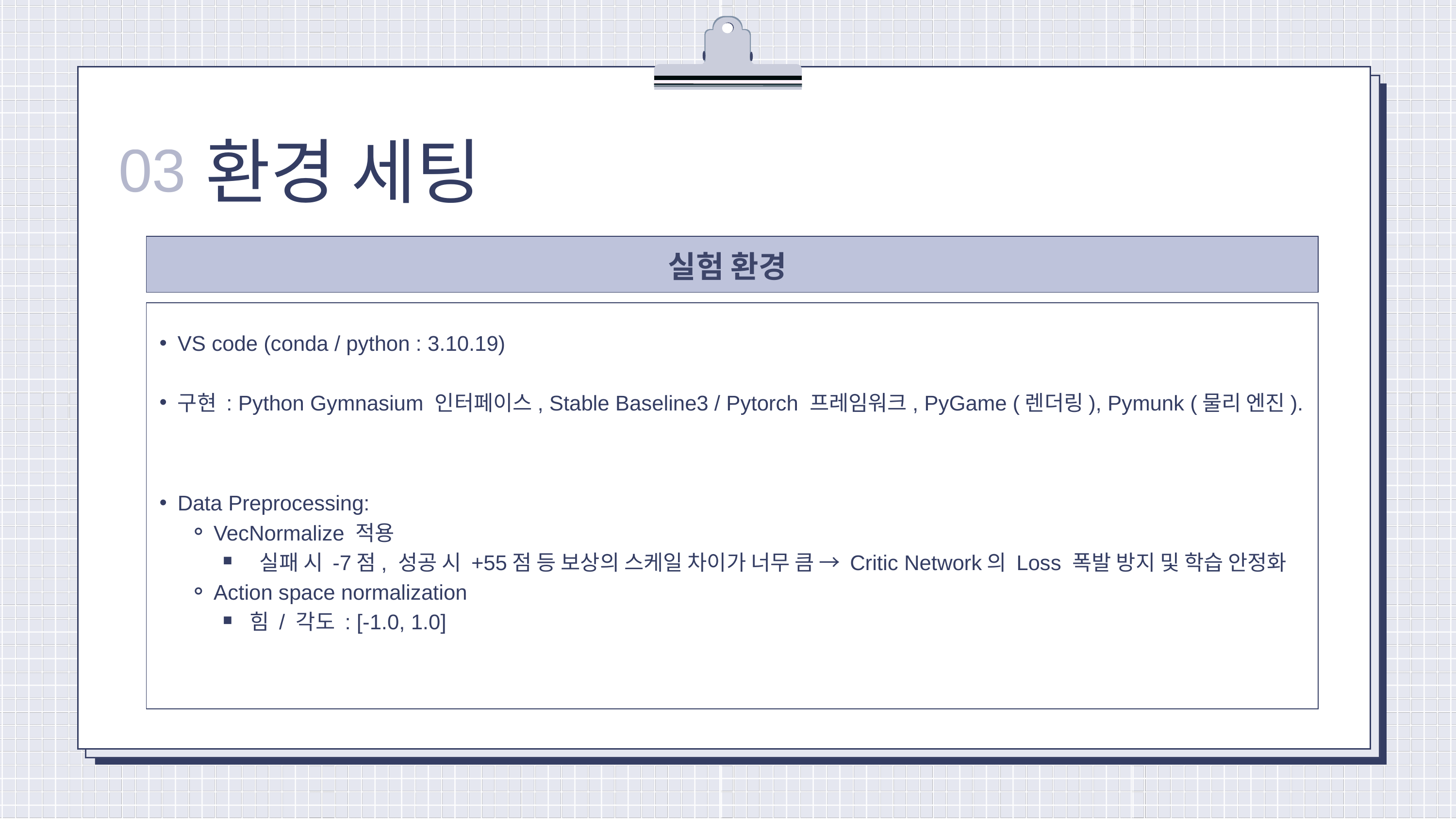

환경 세팅
03

실험 환경

VS code (conda / python : 3.10.19)
구현 : Python Gymnasium 인터페이스, Stable Baseline3 / Pytorch 프레임워크, PyGame (렌더링), Pymunk (물리 엔진).
Data Preprocessing:
VecNormalize 적용
 실패 시 -7점, 성공 시 +55점 등 보상의 스케일 차이가 너무 큼 → Critic Network의 Loss 폭발 방지 및 학습 안정화
Action space normalization
힘 / 각도 : [-1.0, 1.0]